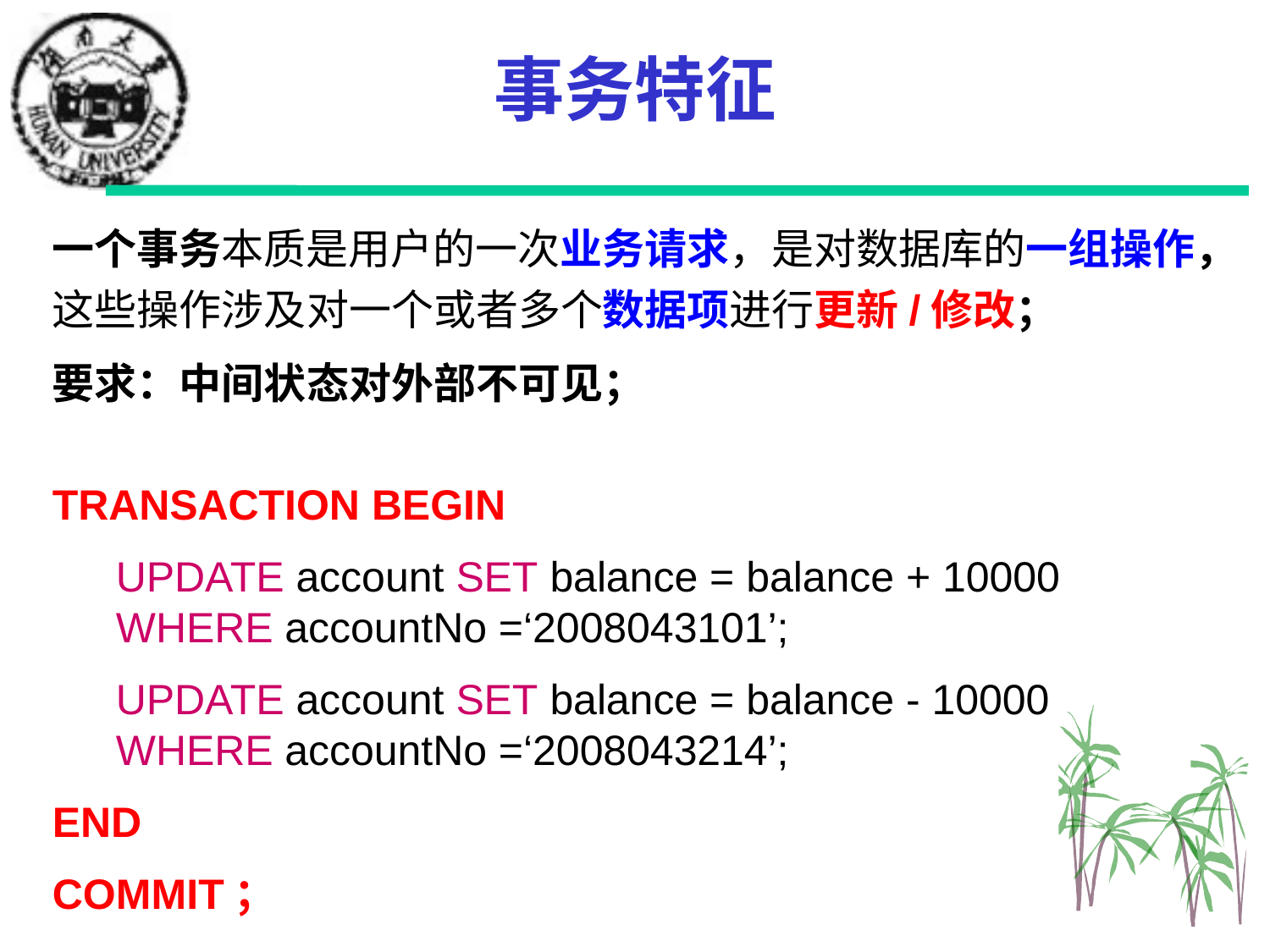

事务特征
一个事务本质是用户的一次业务请求，是对数据库的一组操作，这些操作涉及对一个或者多个数据项进行更新/修改；
要求：中间状态对外部不可见；

TRANSACTION BEGIN
UPDATE account SET balance = balance + 10000 WHERE accountNo =‘2008043101’;
UPDATE account SET balance = balance - 10000 WHERE accountNo =‘2008043214’;
END
COMMIT；